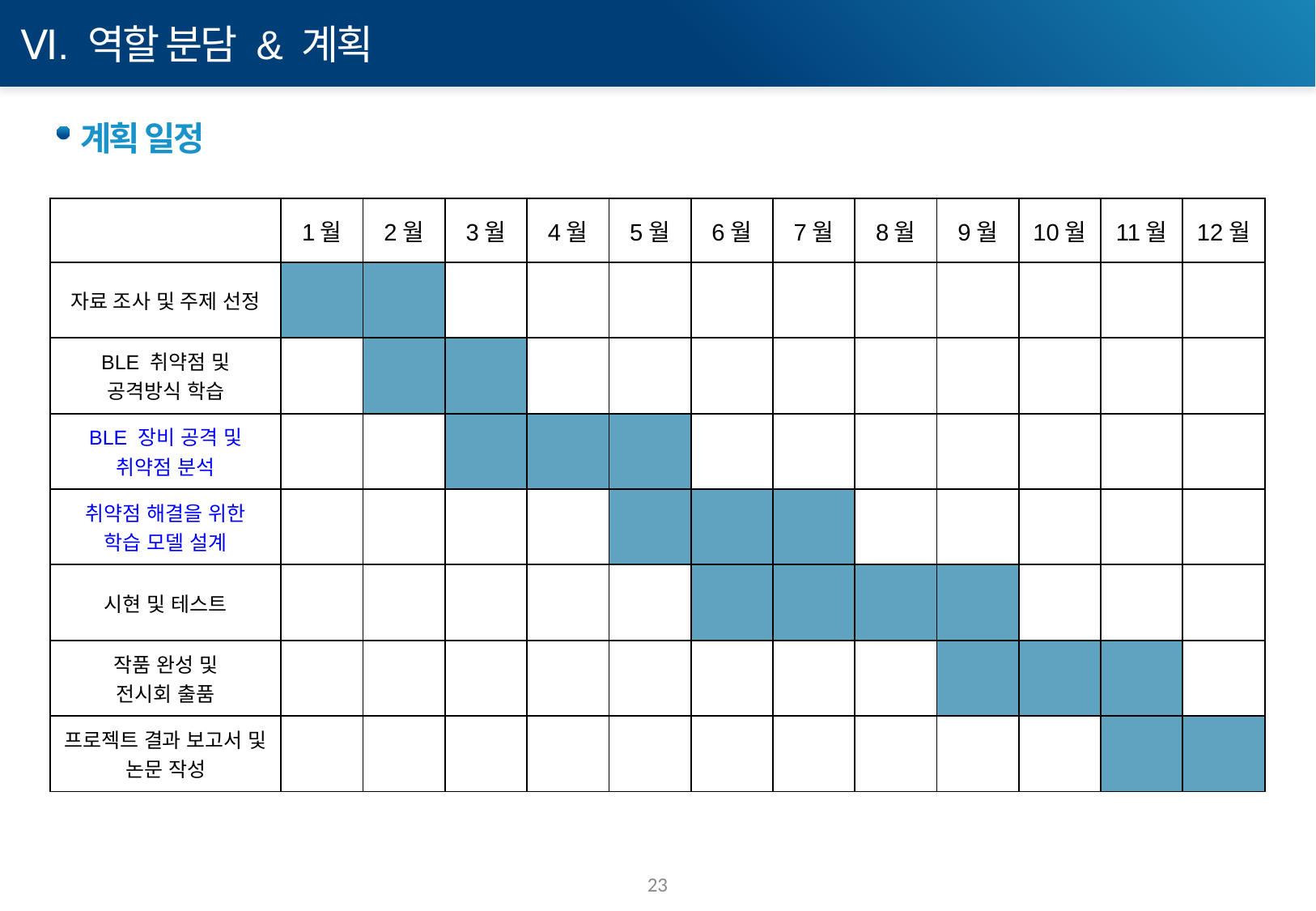

Ⅵ. 역할 분담 & 계획
계획 일정

|  | 1월 | 2월 | 3월 | 4월 | 5월 | 6월 | 7월 | 8월 | 9월 | 10월 | 11월 | 12월 |
| --- | --- | --- | --- | --- | --- | --- | --- | --- | --- | --- | --- | --- |
| 자료 조사 및 주제 선정 |  |  |  |  |  |  |  |  |  |  |  |  |
| BLE 취약점 및 공격방식 학습 |  |  |  |  |  |  |  |  |  |  |  |  |
| BLE 장비 공격 및 취약점 분석 |  |  |  |  |  |  |  |  |  |  |  |  |
| 취약점 해결을 위한 학습 모델 설계 |  |  |  |  |  |  |  |  |  |  |  |  |
| 시현 및 테스트 |  |  |  |  |  |  |  |  |  |  |  |  |
| 작품 완성 및 전시회 출품 |  |  |  |  |  |  |  |  |  |  |  |  |
| 프로젝트 결과 보고서 및 논문 작성 |  |  |  |  |  |  |  |  |  |  |  |  |
23